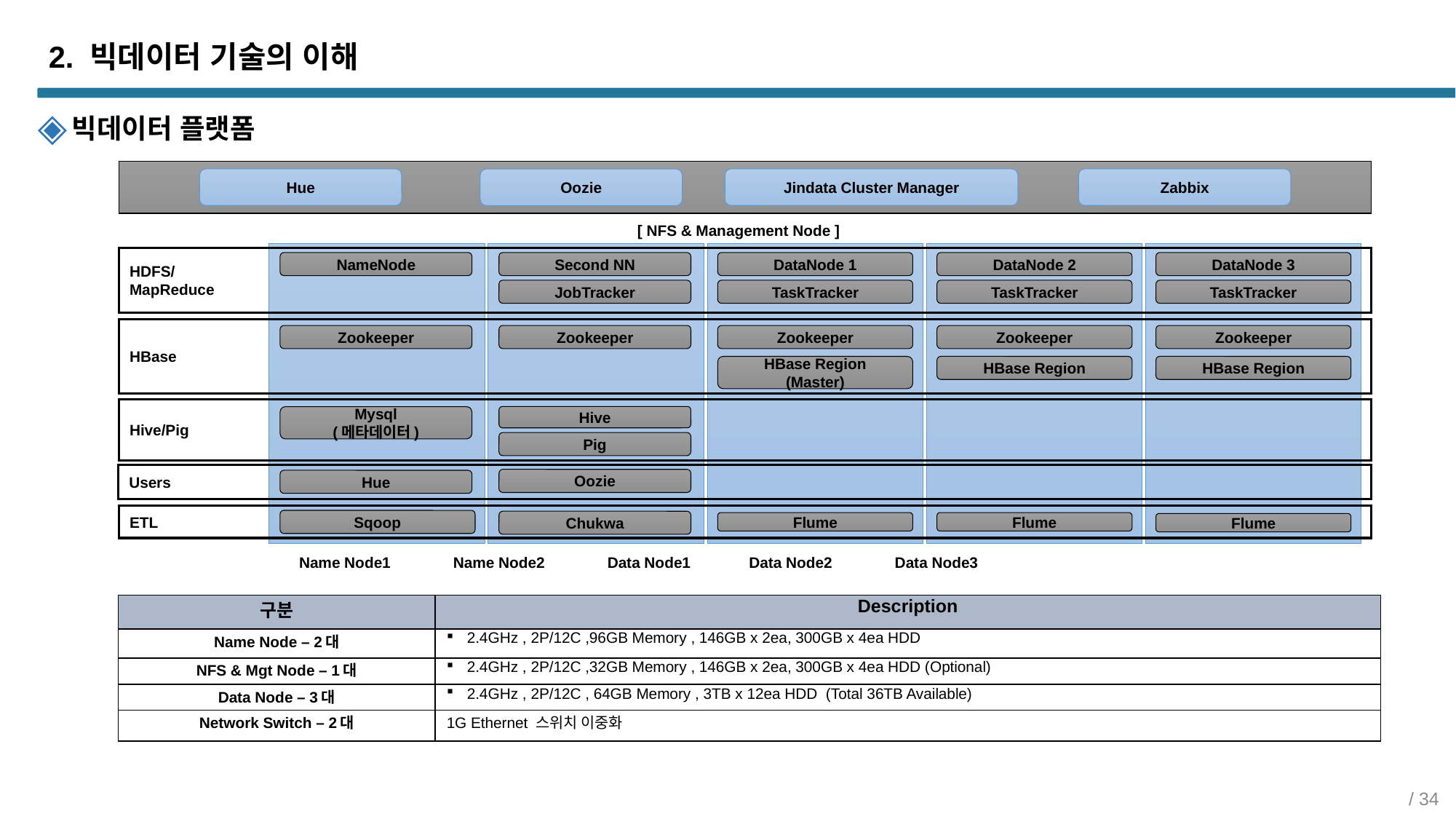

# 2. 빅데이터 기술의 이해
빅데이터 플랫폼

Hue
Jindata Cluster Manager
Zabbix
Oozie
[ NFS & Management Node ]

HDFS/
MapReduce
NameNode
Second NN
DataNode 1
DataNode 2
DataNode 3
JobTracker
TaskTracker
TaskTracker
TaskTracker
HBase
Zookeeper
Zookeeper
Zookeeper
Zookeeper
Zookeeper
HBase Region
(Master)
HBase Region
HBase Region
Hive/Pig
Hive
Mysql
(메타데이터)
Pig
Users
Oozie
Hue
ETL
Sqoop
Chukwa
Flume
Flume
Flume
Name Node1               Name Node2               Data Node1              Data Node2               Data Node3
| 구분 | Description |
| --- | --- |
| Name Node – 2대 | 2.4GHz , 2P/12C ,96GB Memory , 146GB x 2ea, 300GB x 4ea HDD |
| NFS & Mgt Node – 1대 | 2.4GHz , 2P/12C ,32GB Memory , 146GB x 2ea, 300GB x 4ea HDD (Optional) |
| Data Node – 3대 | 2.4GHz , 2P/12C , 64GB Memory , 3TB x 12ea HDD (Total 36TB Available) |
| Network Switch – 2대 | 1G Ethernet 스위치 이중화 |
/ 34